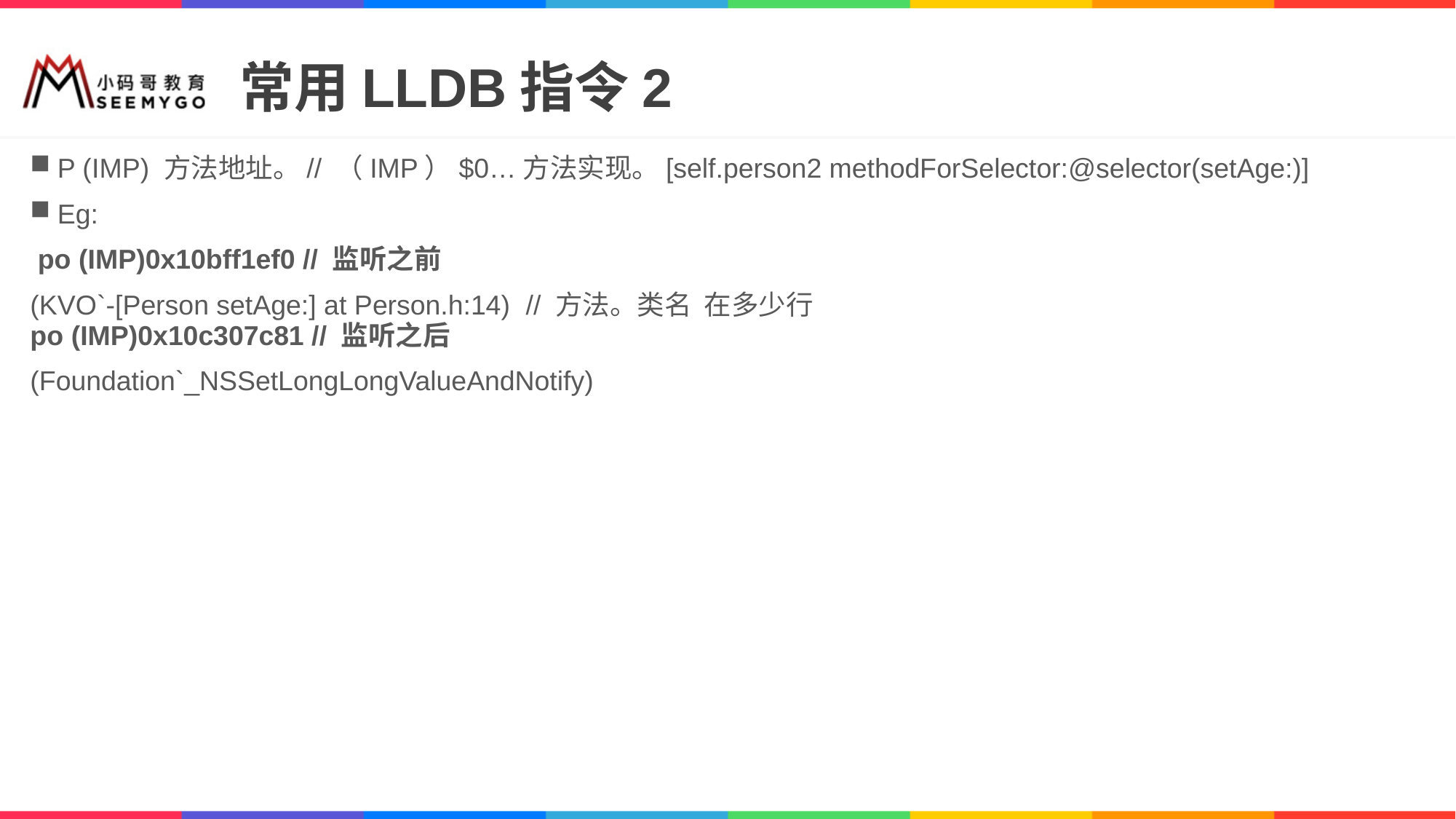

# 常用LLDB指令2
P (IMP) 方法地址。// （IMP）$0…方法实现。[self.person2 methodForSelector:@selector(setAge:)]
Eg:
 po (IMP)0x10bff1ef0 // 监听之前
(KVO`-[Person setAge:] at Person.h:14)  // 方法。类名  在多少行
po (IMP)0x10c307c81 // 监听之后
(Foundation`_NSSetLongLongValueAndNotify)